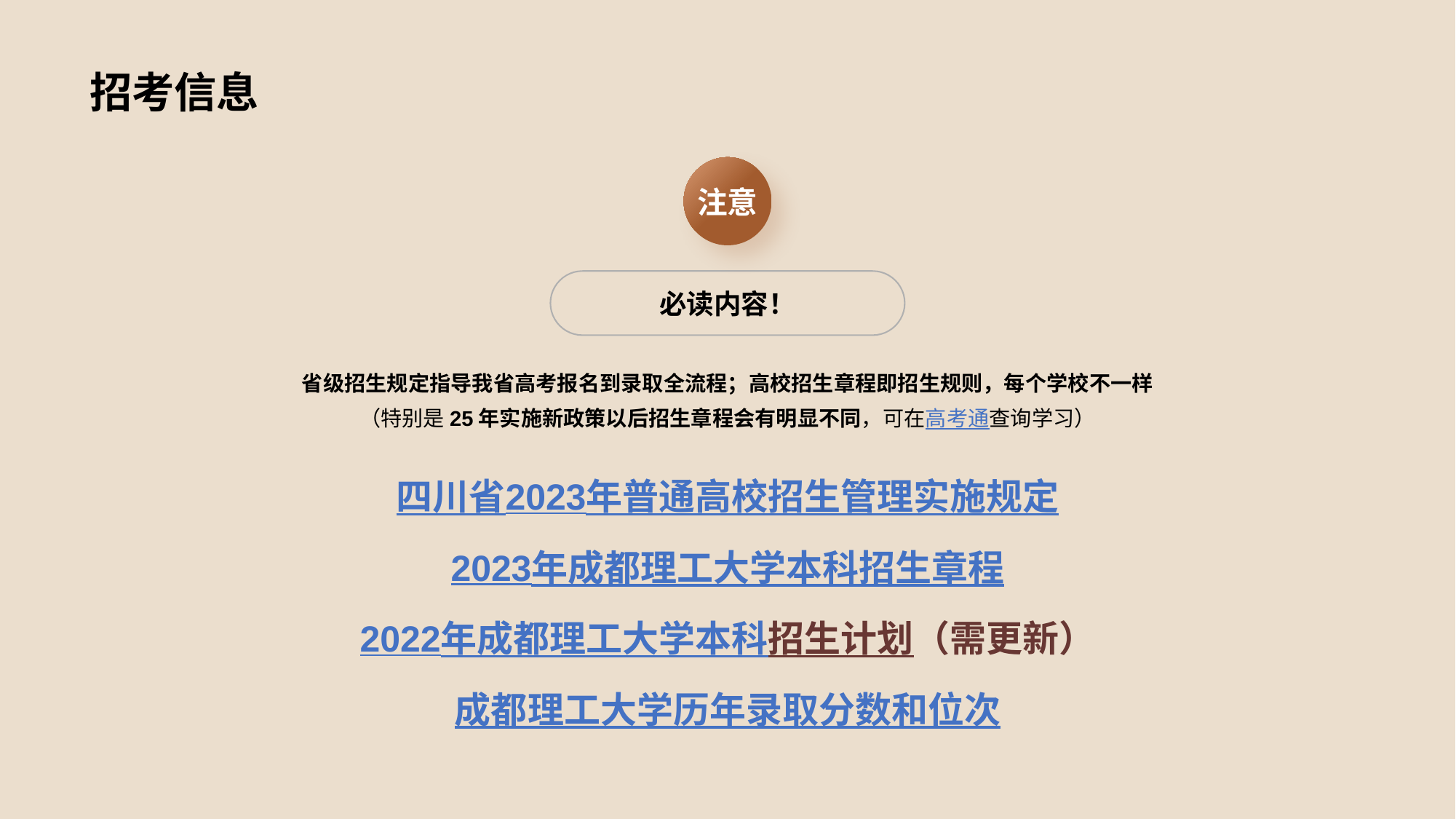

# 招考信息
注意
必读内容！
省级招生规定指导我省高考报名到录取全流程；高校招生章程即招生规则，每个学校不一样
（特别是25年实施新政策以后招生章程会有明显不同，可在高考通查询学习）

四川省2023年普通高校招生管理实施规定
2023年成都理工大学本科招生章程
2022年成都理工大学本科招生计划（需更新）
成都理工大学历年录取分数和位次